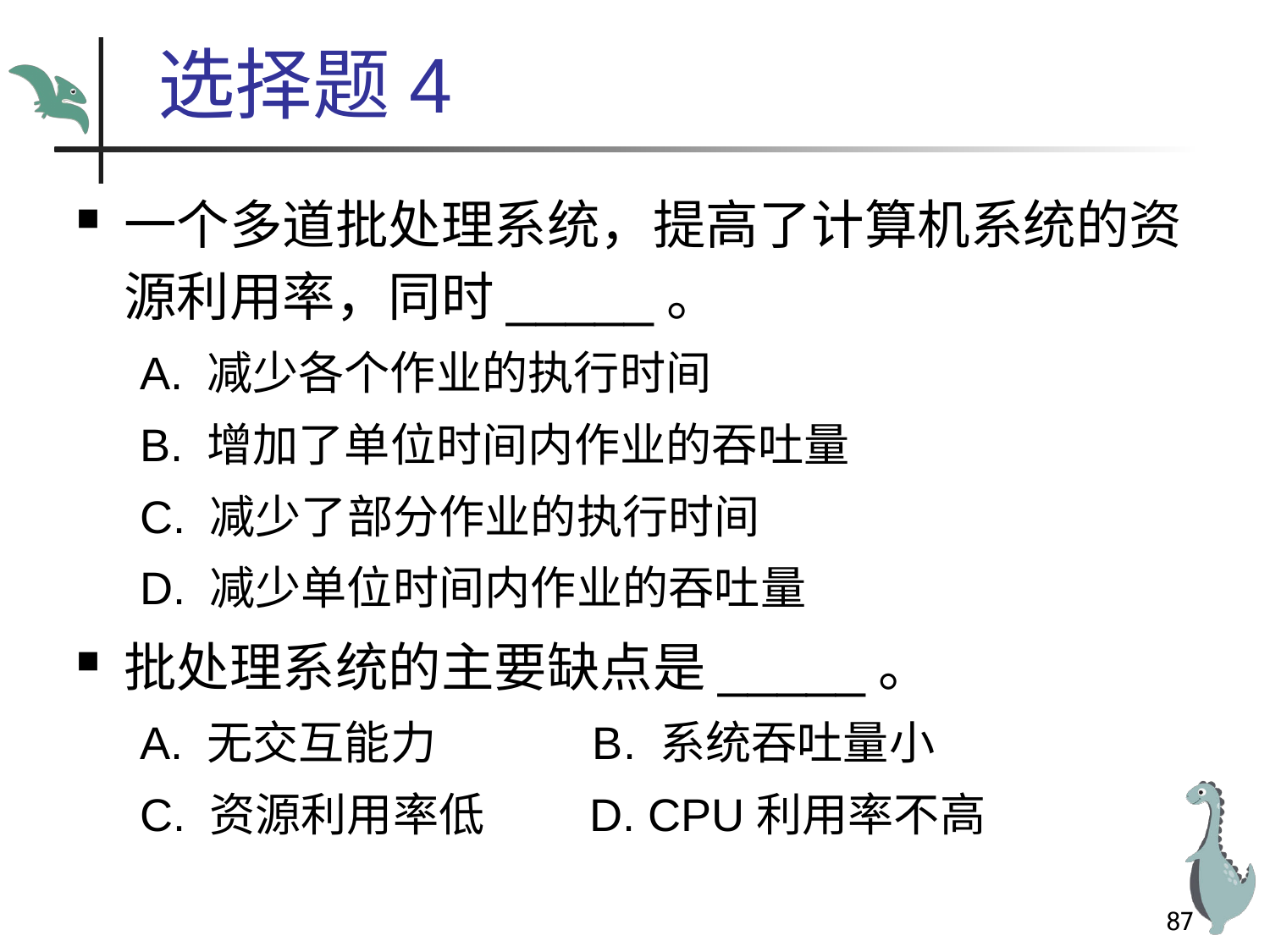

# 选择题4
一个多道批处理系统，提高了计算机系统的资源利用率，同时_____。
A. 减少各个作业的执行时间
B. 增加了单位时间内作业的吞吐量
C. 减少了部分作业的执行时间
D. 减少单位时间内作业的吞吐量
批处理系统的主要缺点是_____。
A. 无交互能力              B. 系统吞吐量小
C. 资源利用率低         D. CPU利用率不高
87